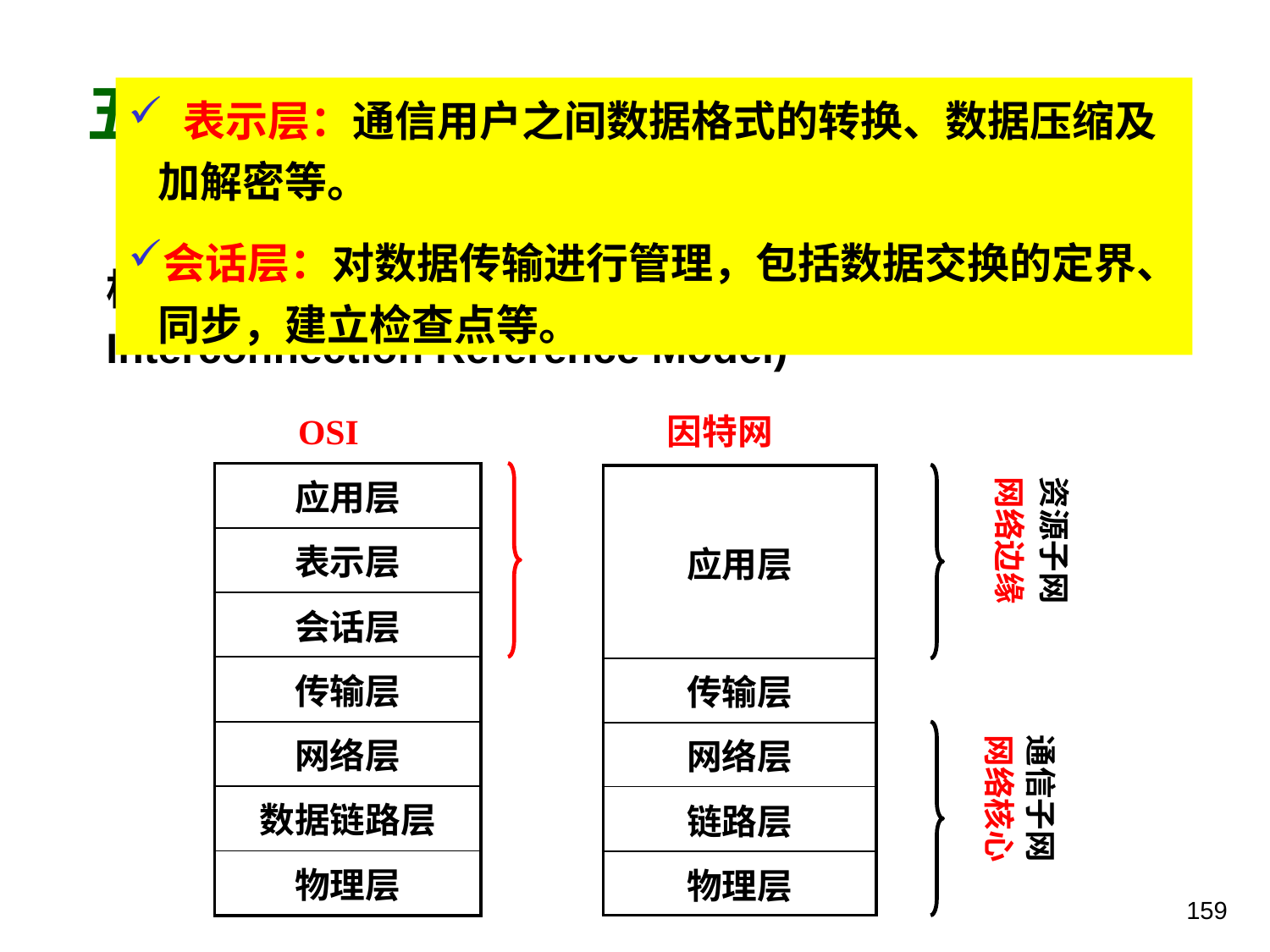

# 五、开放系统互连基本参考模型
 表示层：通信用户之间数据格式的转换、数据压缩及加解密等。
会话层：对数据传输进行管理，包括数据交换的定界、同步，建立检查点等。
             由国际标准化组织ISO 在1981年提出的网络分层结构，简称为OSI参考模型。(Open Systems Interconnection Reference Model)
        OSI
因特网
| 应用层 |
| --- |
| 表示层 |
| 会话层 |
| 传输层 |
| 网络层 |
| 数据链路层 |
| 物理层 |

资源子网
网络边缘
| 应用层 |
| --- |
| 传输层 |
| 网络层 |
| 链路层 |
| 物理层 |

通信子网
网络核心
159